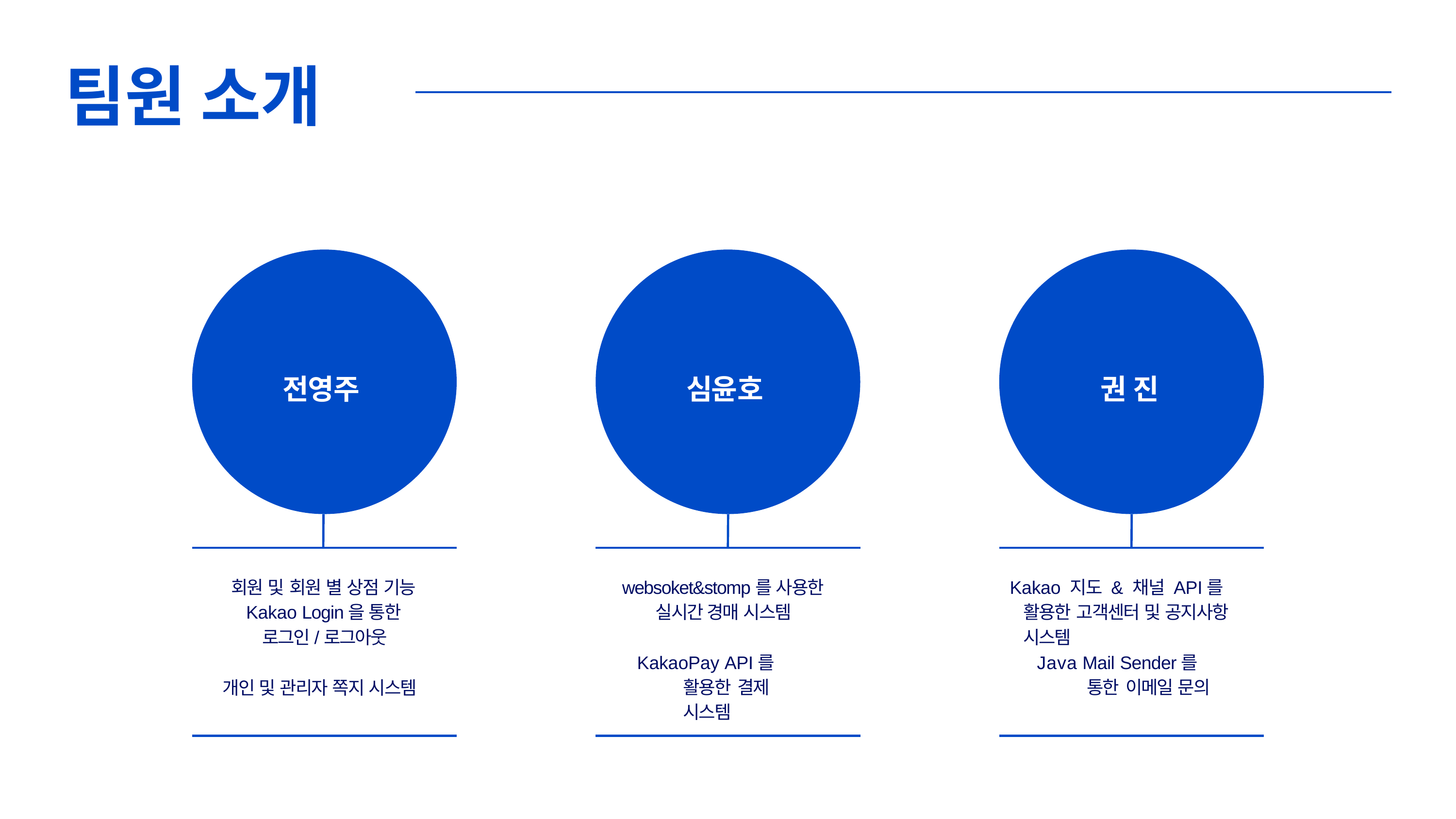

# 팀원 소개

전영주
심윤호
권 진

회원 및 회원 별 상점 기능  Kakao Login을 통한  로그인/로그아웃
websoket&stomp를 사용한  실시간 경매 시스템
Kakao 지도 & 채널 API를 활용한  고객센터 및 공지사항 시스템
KakaoPay API를 활용한  결제 시스템
Java Mail Sender를 통한  이메일 문의
개인 및 관리자 쪽지 시스템